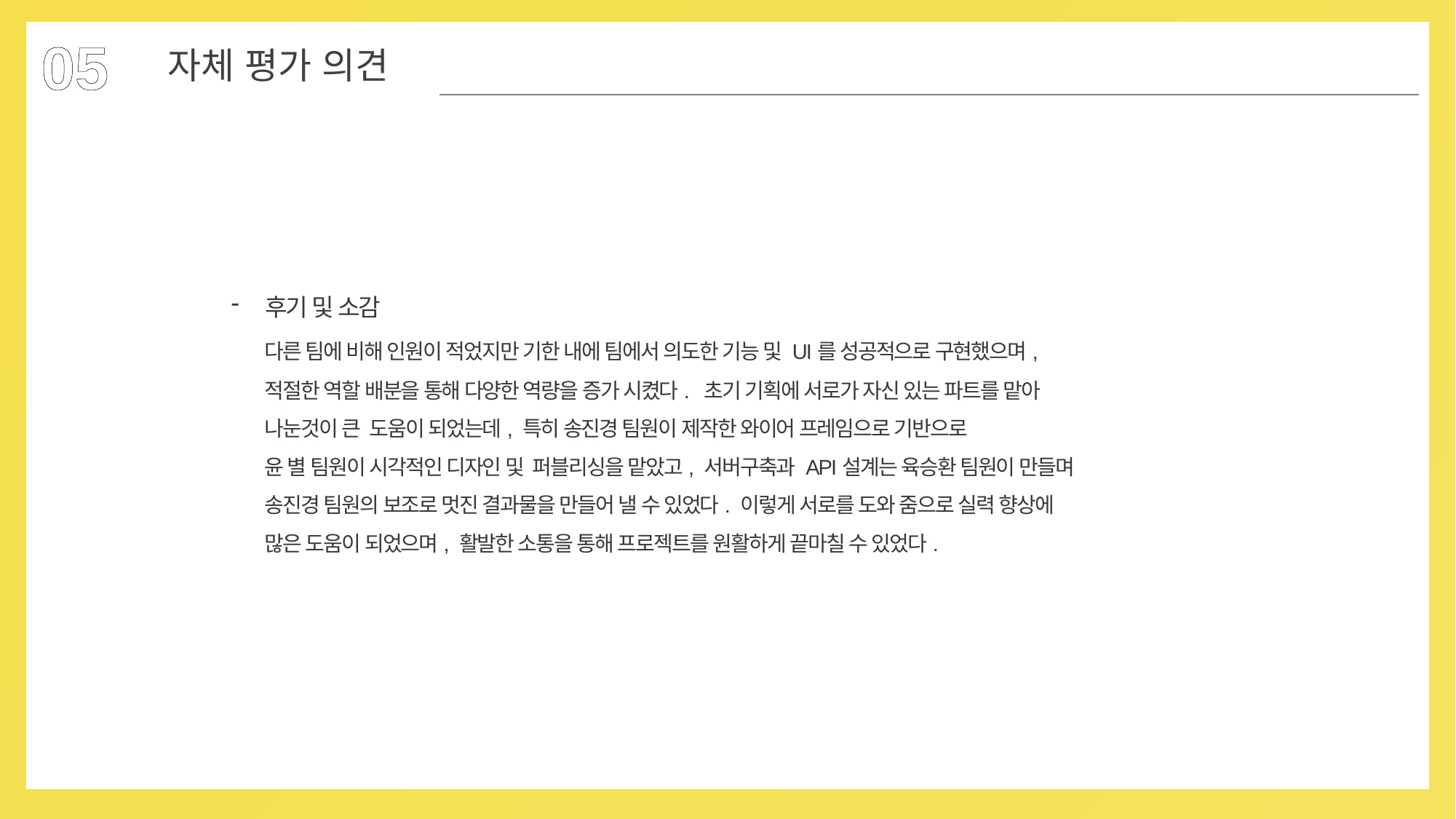

05
자체 평가 의견
후기 및 소감
     다른 팀에 비해 인원이 적었지만 기한 내에 팀에서 의도한 기능 및 UI를 성공적으로 구현했으며,
      적절한 역할 배분을 통해 다양한 역량을 증가 시켰다.  초기 기획에 서로가 자신 있는 파트를 맡아
      나눈것이 큰  도움이 되었는데, 특히 송진경 팀원이 제작한 와이어 프레임으로 기반으로
      윤 별 팀원이 시각적인 디자인 및  퍼블리싱을 맡았고, 서버구축과 API설계는 육승환 팀원이 만들며
      송진경 팀원의 보조로 멋진 결과물을 만들어 낼 수 있었다. 이렇게 서로를 도와 줌으로 실력 향상에
      많은 도움이 되었으며, 활발한 소통을 통해 프로젝트를 원활하게 끝마칠 수 있었다.